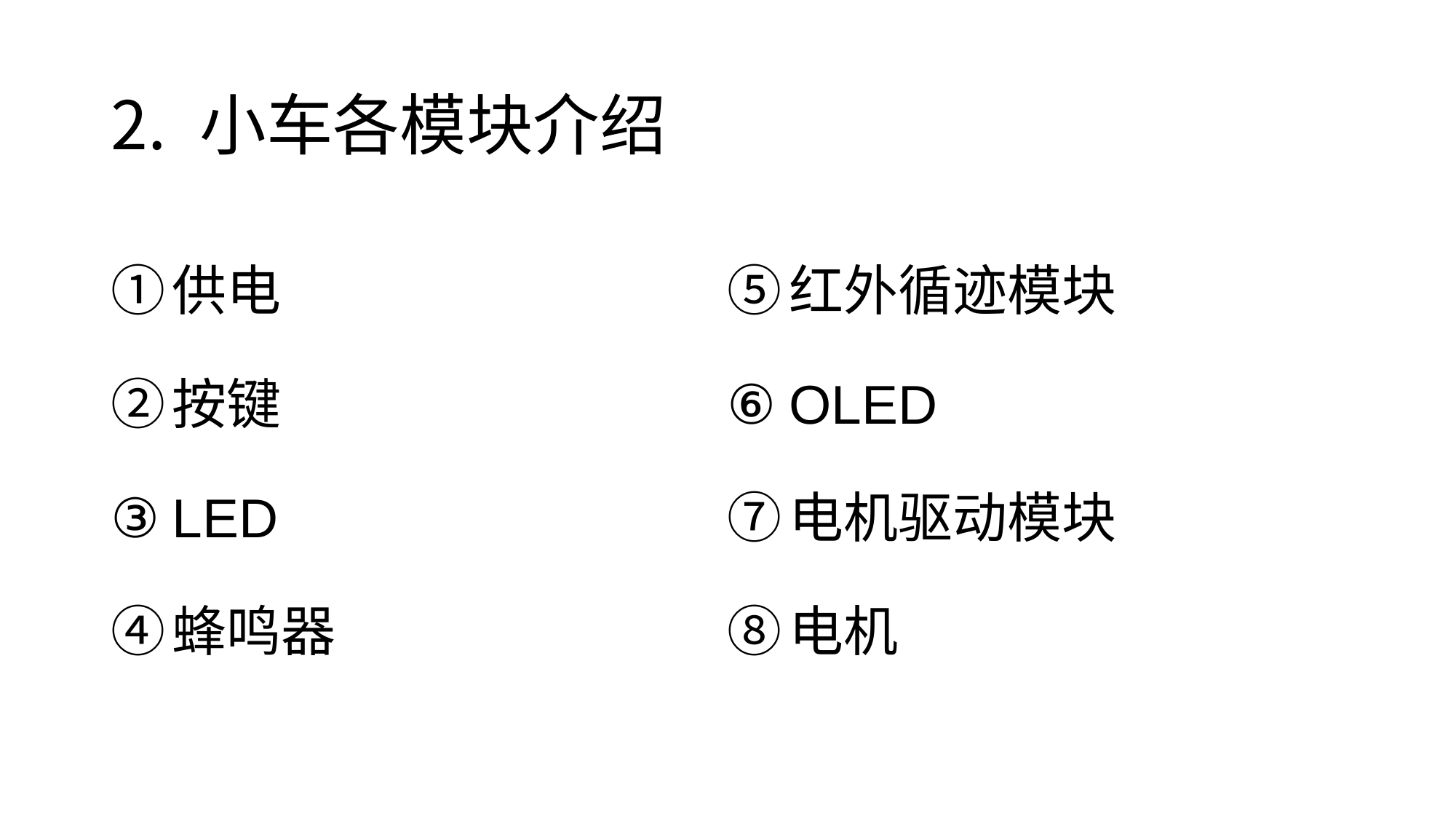

# 小车各模块介绍
供电
按键
LED
蜂鸣器
红外循迹模块
OLED
电机驱动模块
电机